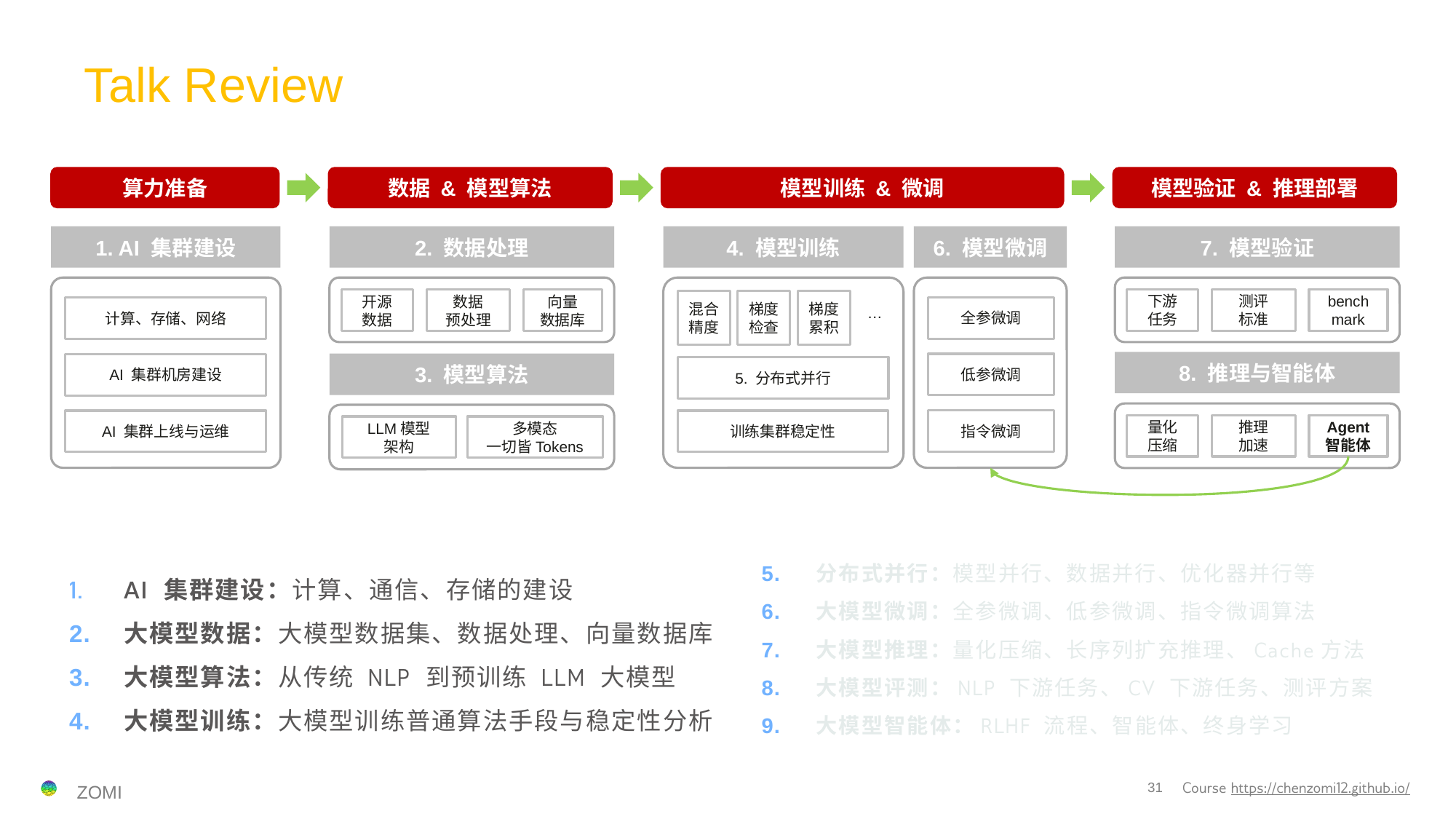

Talk Review
算力准备
数据 & 模型算法
模型训练 & 微调
模型验证 & 推理部署

1. AI 集群建设
2. 数据处理
4. 模型训练
6. 模型微调
7. 模型验证

下游
任务
测评
标准
bench
mark
开源
数据
数据
预处理
向量
数据库
混合精度
梯度检查
梯度累积
全参微调
计算、存储、网络
…
8. 推理与智能体
3. 模型算法
低参微调
AI 集群机房建设
5. 分布式并行

指令微调
AI 集群上线与运维
训练集群稳定性
量化
压缩
推理
加速
Agent
智能体
LLM模型
架构
多模态
一切皆Tokens
分布式并行：模型并行、数据并行、优化器并行等
大模型微调：全参微调、低参微调、指令微调算法
大模型推理：量化压缩、长序列扩充推理、Cache方法
大模型评测：NLP 下游任务、CV 下游任务、测评方案
大模型智能体：RLHF 流程、智能体、终身学习
AI 集群建设：计算、通信、存储的建设
大模型数据：大模型数据集、数据处理、向量数据库
大模型算法：从传统 NLP 到预训练 LLM 大模型
大模型训练：大模型训练普通算法手段与稳定性分析